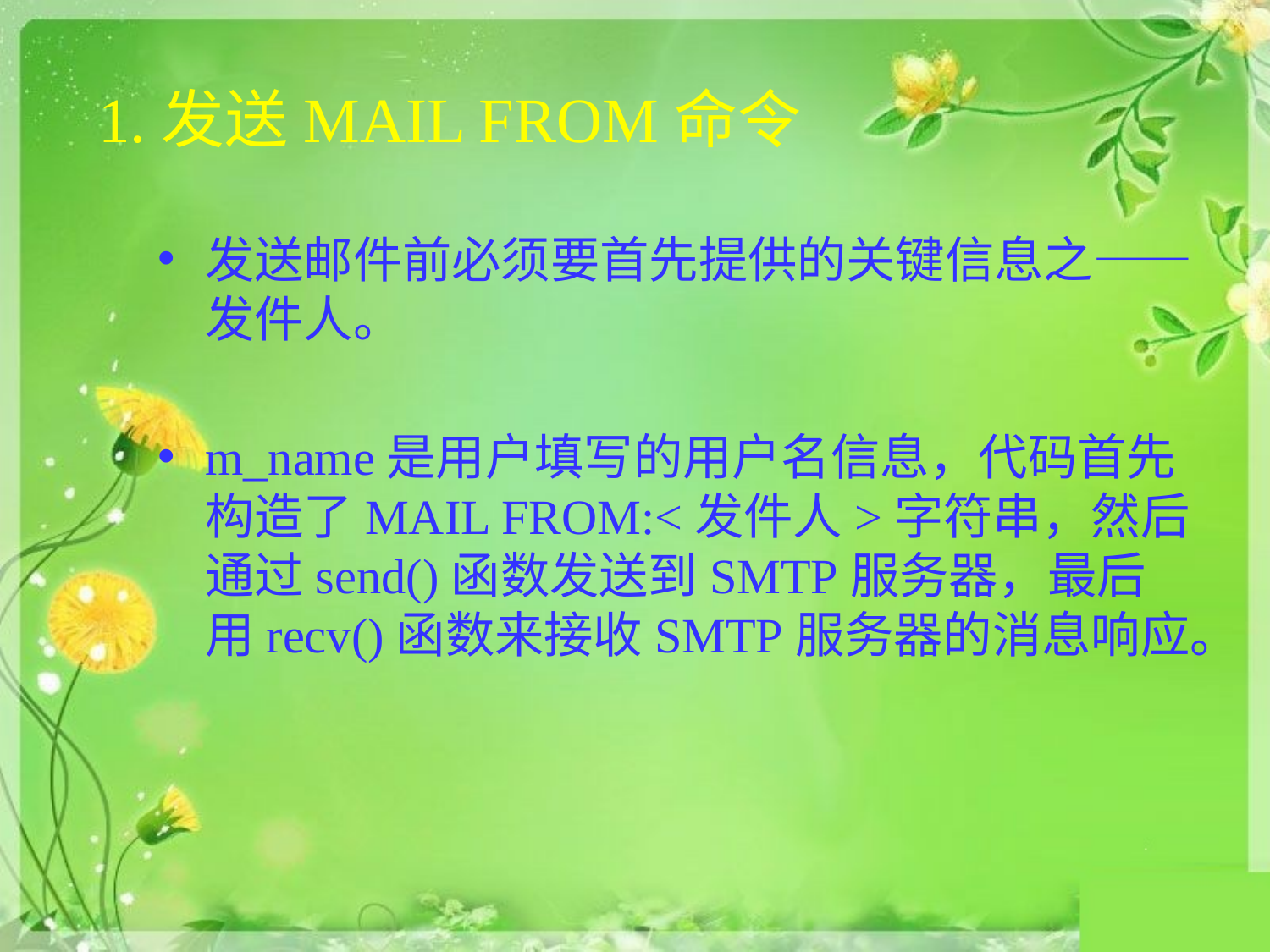

# 1.发送MAIL FROM命令
发送邮件前必须要首先提供的关键信息之——发件人。

m_name是用户填写的用户名信息，代码首先构造了MAIL FROM:<发件人>字符串，然后通过send()函数发送到SMTP服务器，最后用recv()函数来接收SMTP服务器的消息响应。